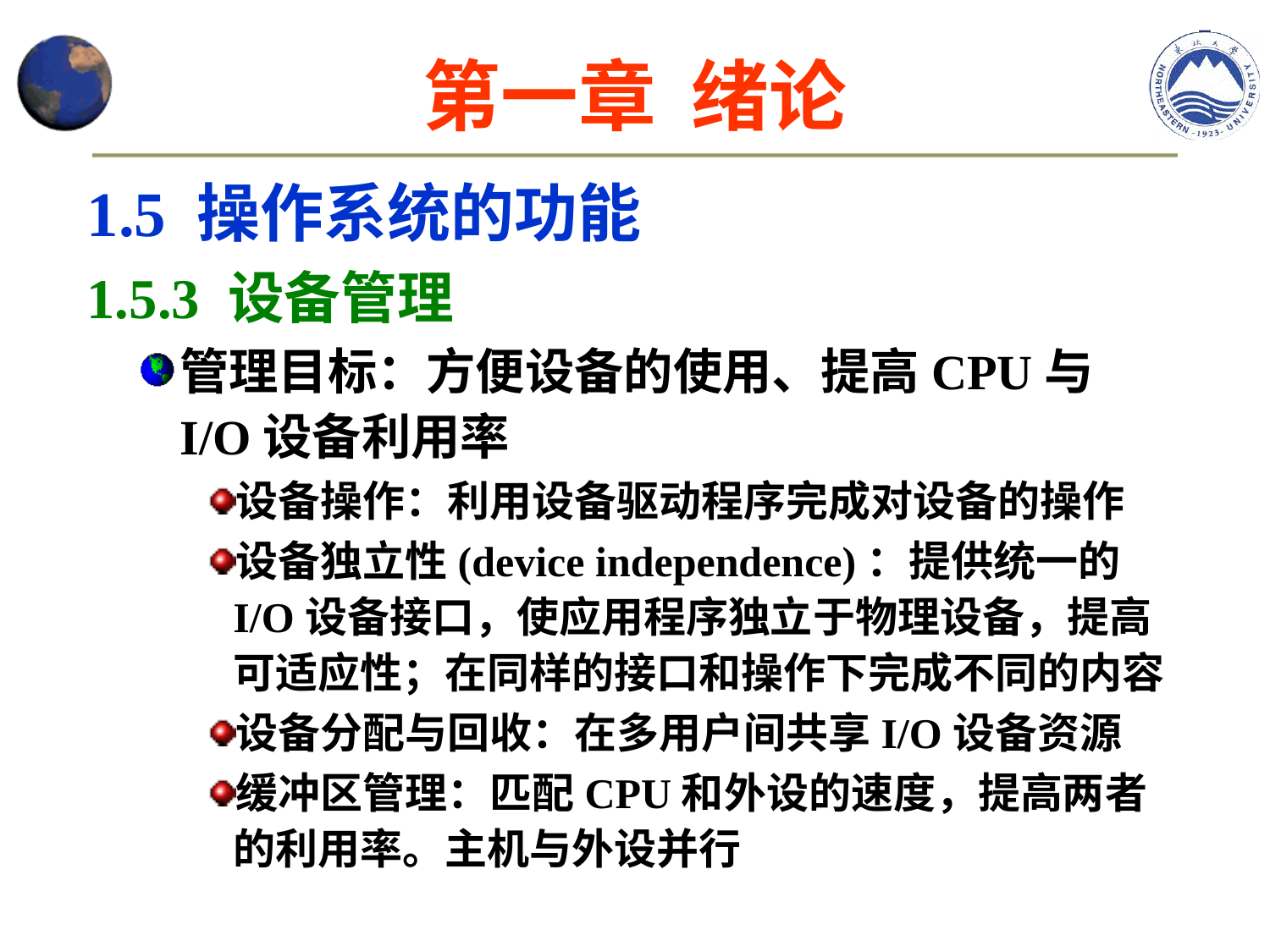

# 第一章  绪论
1.5 操作系统的功能
1.5.3 设备管理
管理目标：方便设备的使用、提高CPU与I/O设备利用率
设备操作：利用设备驱动程序完成对设备的操作
设备独立性(device independence)：提供统一的I/O设备接口，使应用程序独立于物理设备，提高可适应性；在同样的接口和操作下完成不同的内容
设备分配与回收：在多用户间共享I/O设备资源
缓冲区管理：匹配CPU和外设的速度，提高两者的利用率。主机与外设并行